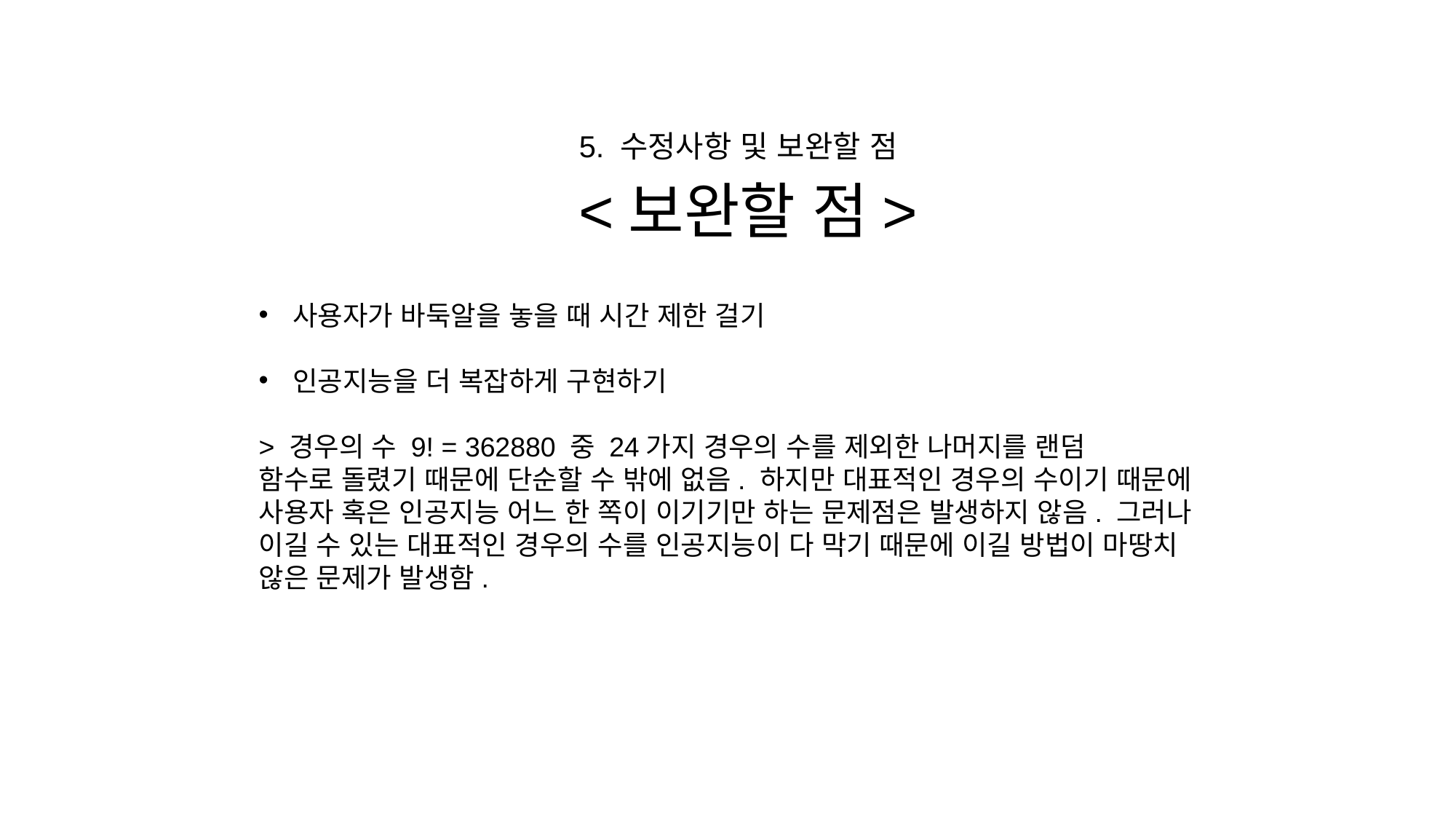

5. 수정사항 및 보완할 점
# <보완할 점>
사용자가 바둑알을 놓을 때 시간 제한 걸기

인공지능을 더 복잡하게 구현하기

> 경우의 수 9! = 362880 중 24가지 경우의 수를 제외한 나머지를 랜덤         함수로 돌렸기 때문에 단순할 수 밖에 없음. 하지만 대표적인 경우의 수이기 때문에 사용자 혹은 인공지능 어느 한 쪽이 이기기만 하는 문제점은 발생하지 않음. 그러나 이길 수 있는 대표적인 경우의 수를 인공지능이 다 막기 때문에 이길 방법이 마땅치 않은 문제가 발생함.